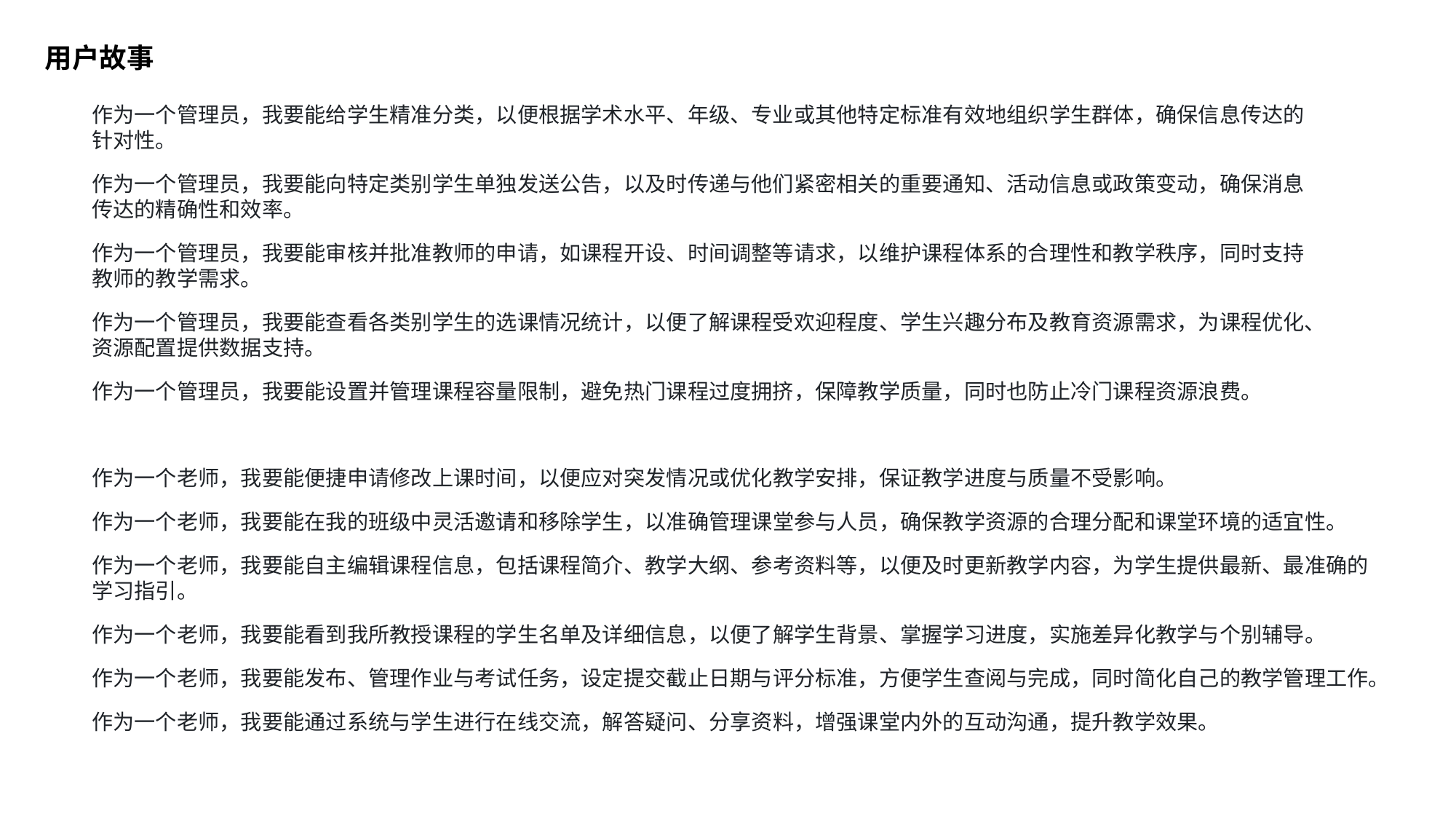

用户故事
作为一个管理员，我要能给学生精准分类，以便根据学术水平、年级、专业或其他特定标准有效地组织学生群体，确保信息传达的针对性。
作为一个管理员，我要能向特定类别学生单独发送公告，以及时传递与他们紧密相关的重要通知、活动信息或政策变动，确保消息传达的精确性和效率。
作为一个管理员，我要能审核并批准教师的申请，如课程开设、时间调整等请求，以维护课程体系的合理性和教学秩序，同时支持教师的教学需求。
作为一个管理员，我要能查看各类别学生的选课情况统计，以便了解课程受欢迎程度、学生兴趣分布及教育资源需求，为课程优化、资源配置提供数据支持。
作为一个管理员，我要能设置并管理课程容量限制，避免热门课程过度拥挤，保障教学质量，同时也防止冷门课程资源浪费。
作为一个老师，我要能便捷申请修改上课时间，以便应对突发情况或优化教学安排，保证教学进度与质量不受影响。
作为一个老师，我要能在我的班级中灵活邀请和移除学生，以准确管理课堂参与人员，确保教学资源的合理分配和课堂环境的适宜性。
作为一个老师，我要能自主编辑课程信息，包括课程简介、教学大纲、参考资料等，以便及时更新教学内容，为学生提供最新、最准确的学习指引。
作为一个老师，我要能看到我所教授课程的学生名单及详细信息，以便了解学生背景、掌握学习进度，实施差异化教学与个别辅导。
作为一个老师，我要能发布、管理作业与考试任务，设定提交截止日期与评分标准，方便学生查阅与完成，同时简化自己的教学管理工作。
作为一个老师，我要能通过系统与学生进行在线交流，解答疑问、分享资料，增强课堂内外的互动沟通，提升教学效果。